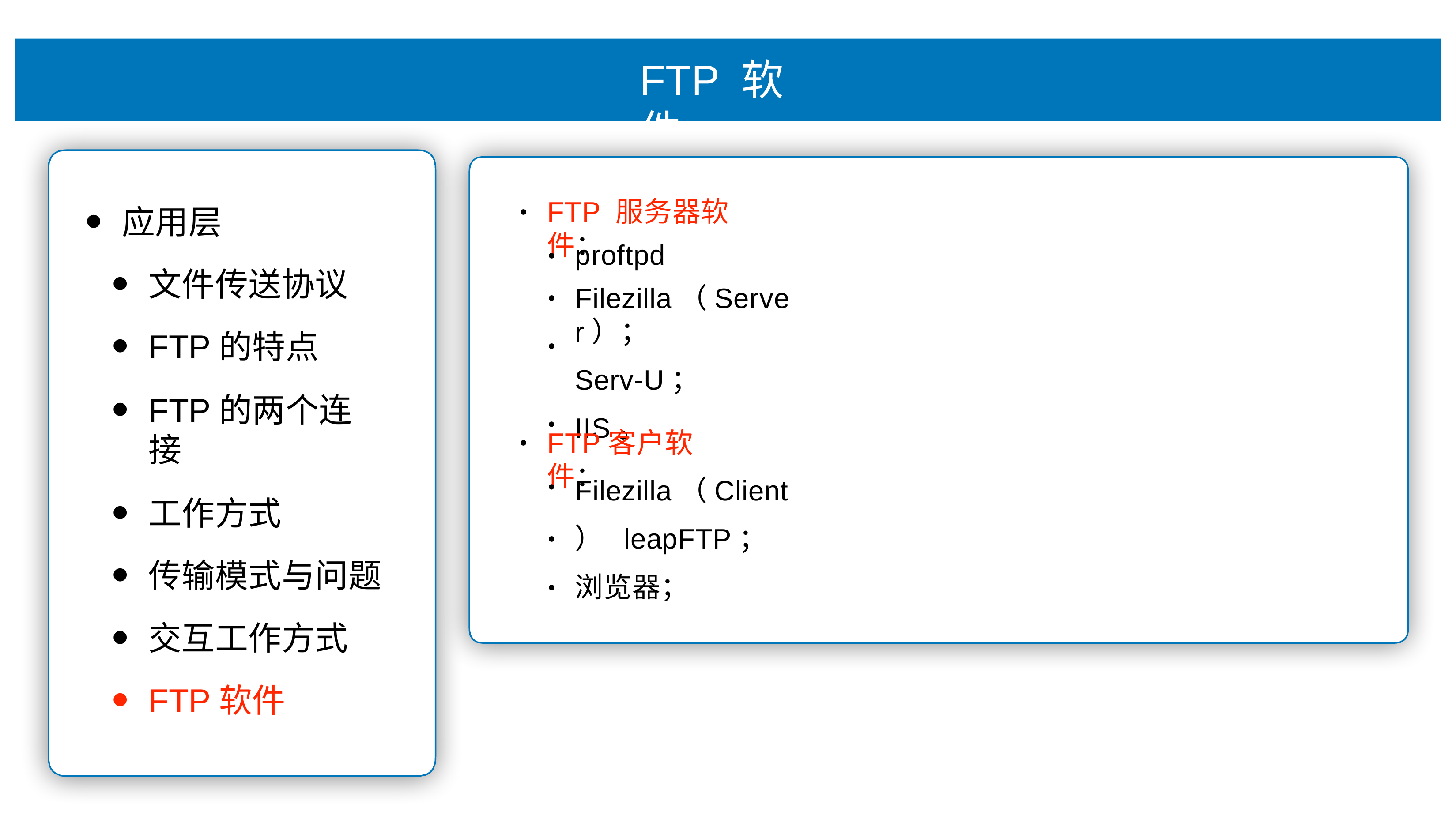

# FTP 软件

FTP 服务器软件：
应⽤层
⽂件传送协议
FTP的特点
FTP的两个连接
⼯作⽅式
传输模式与问题
交互⼯作⽅式
FTP软件
•
proftpd
Filezilla（Server）；
Serv-U；
IIS。
•
•
•
FTP客户软件：
•
Filezilla（Client）  leapFTP；
浏览器；
•
•